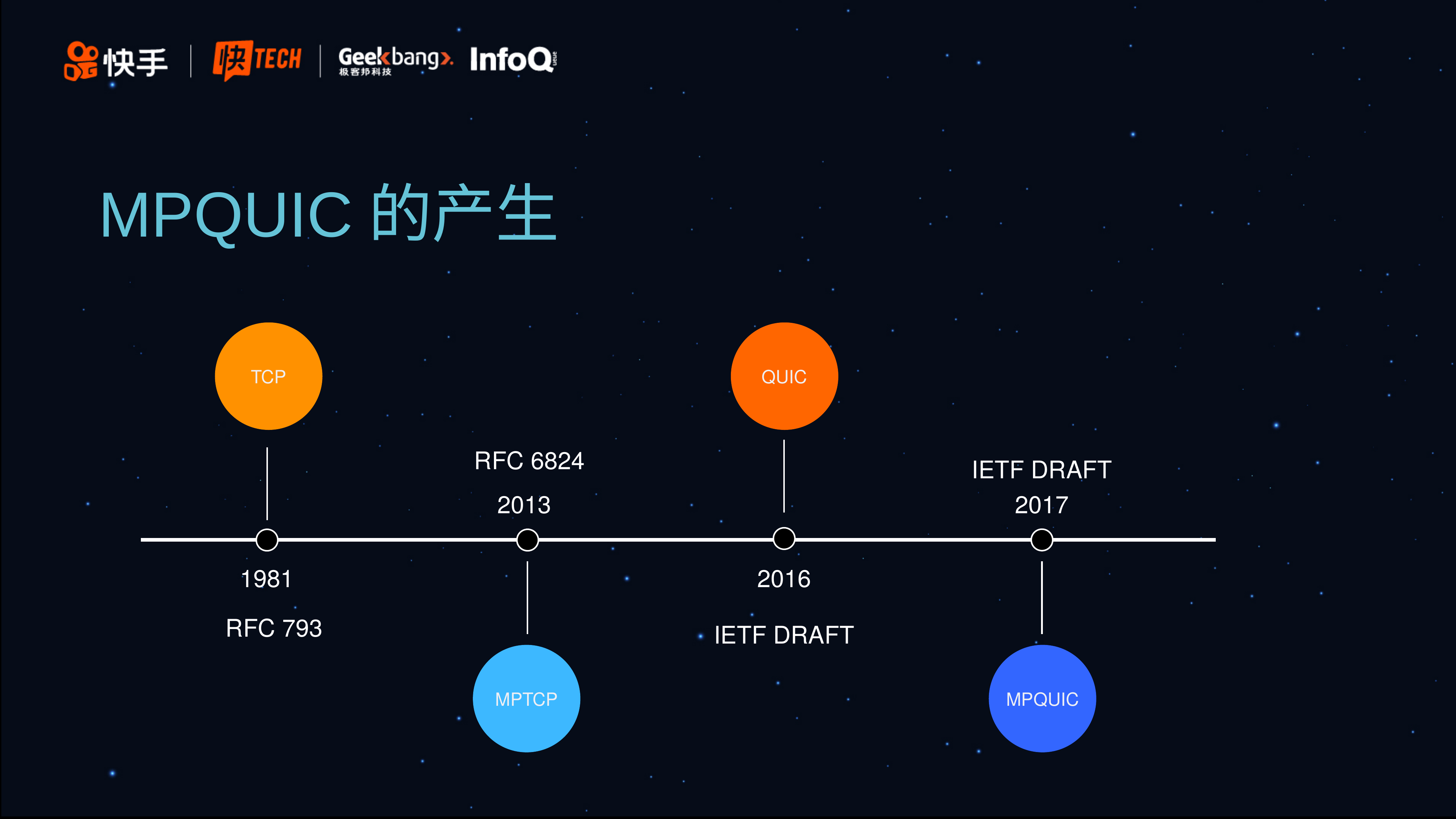

# MPQUIC的产生
TCP
QUIC
RFC 6824
IETF DRAFT
2017
2013

1981
2016
RFC 793
IETF DRAFT
MPTCP
MPQUIC